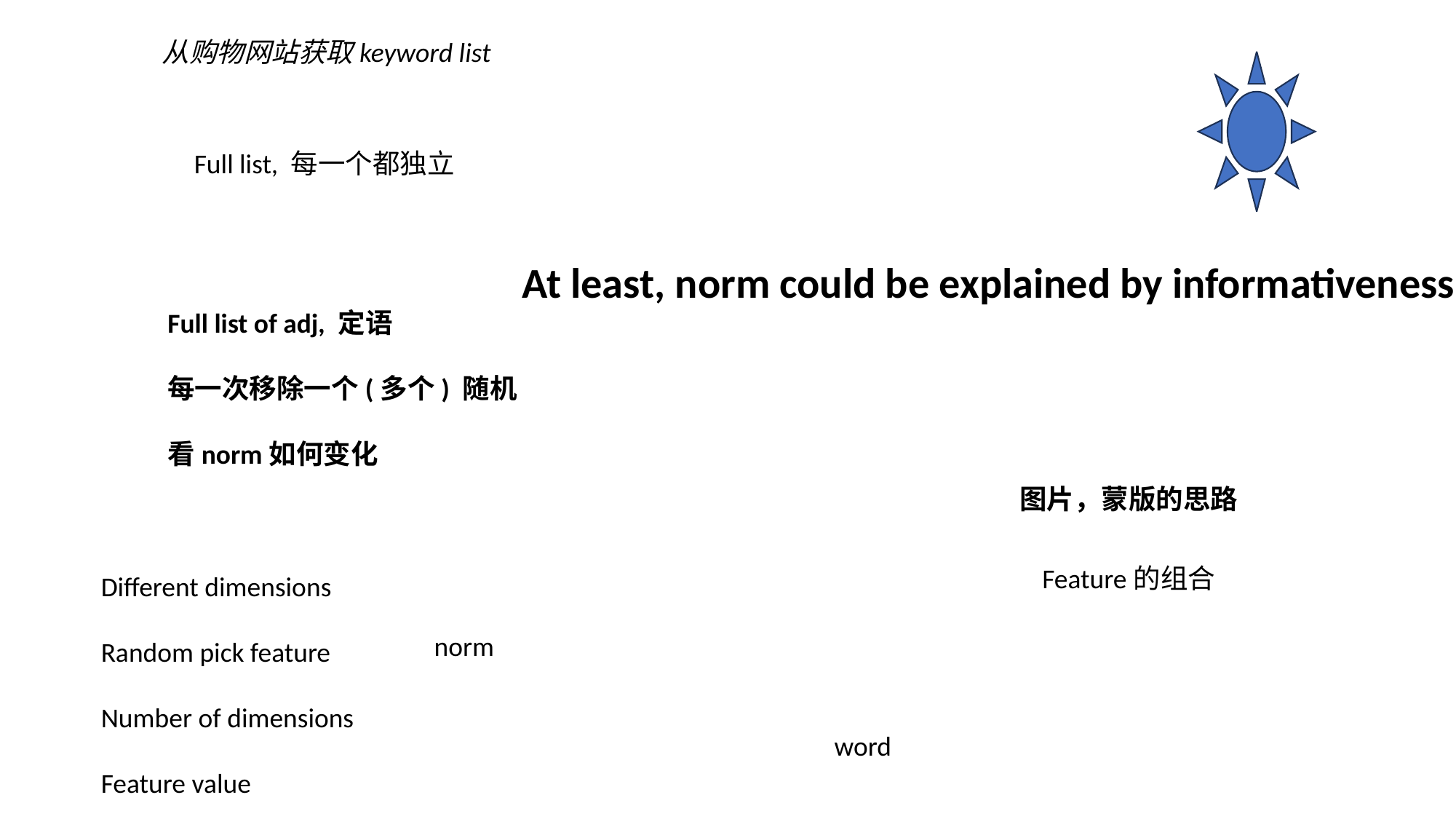

从购物网站获取keyword list

Full list, 每一个都独立
At least, norm could be explained by informativeness
Full list of adj, 定语

每一次移除一个(多个) 随机

看norm如何变化
图片，蒙版的思路
Feature的组合
Different dimensions

Random pick feature

Number of dimensions

Feature value
norm
word